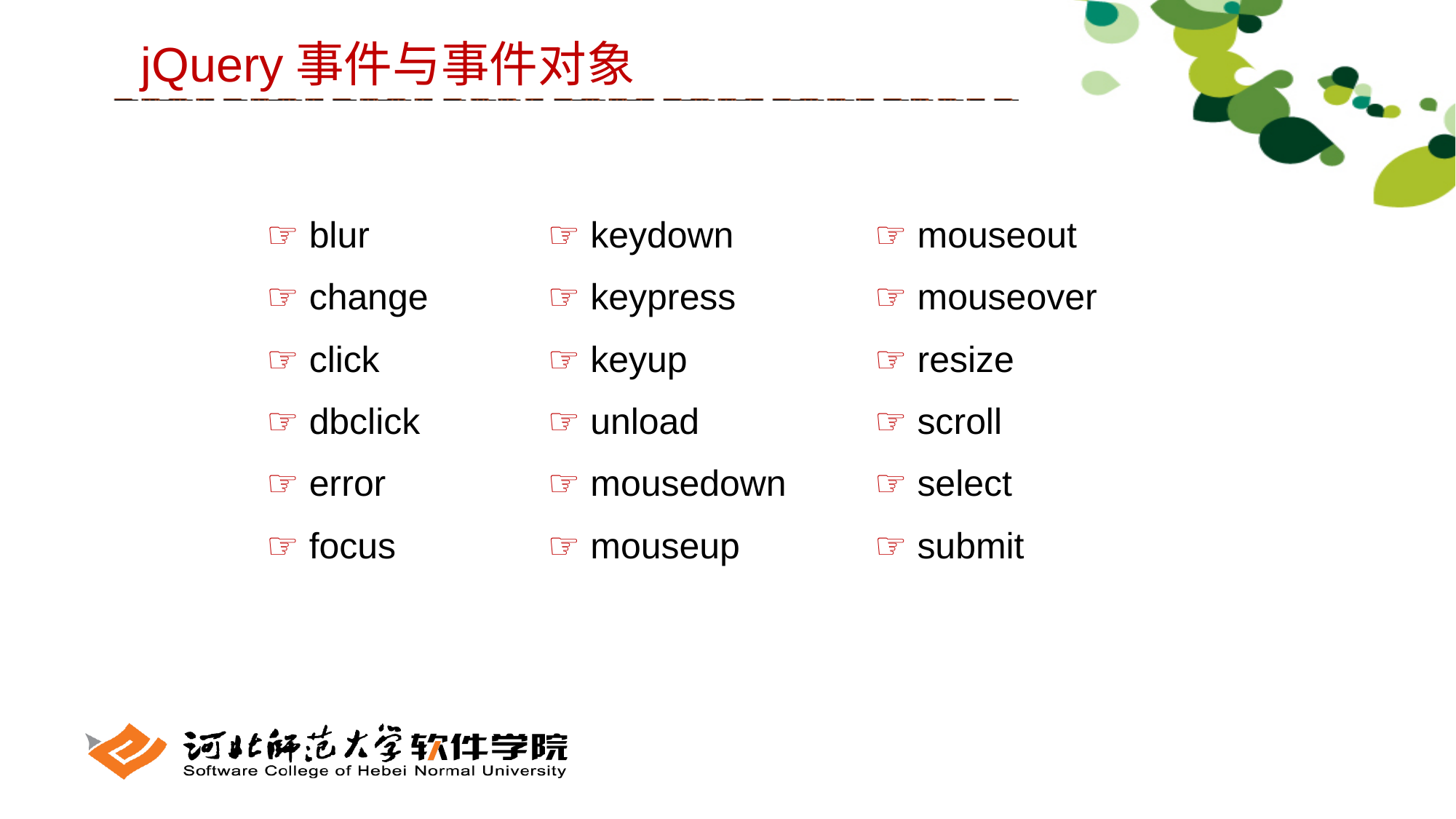

jQuery事件与事件对象
| ☞ blur | ☞ keydown | ☞ mouseout |
| --- | --- | --- |
| ☞ change | ☞ keypress | ☞ mouseover |
| ☞ click | ☞ keyup | ☞ resize |
| ☞ dbclick | ☞ unload | ☞ scroll |
| ☞ error | ☞ mousedown | ☞ select |
| ☞ focus | ☞ mouseup | ☞ submit |
|  |  |  |